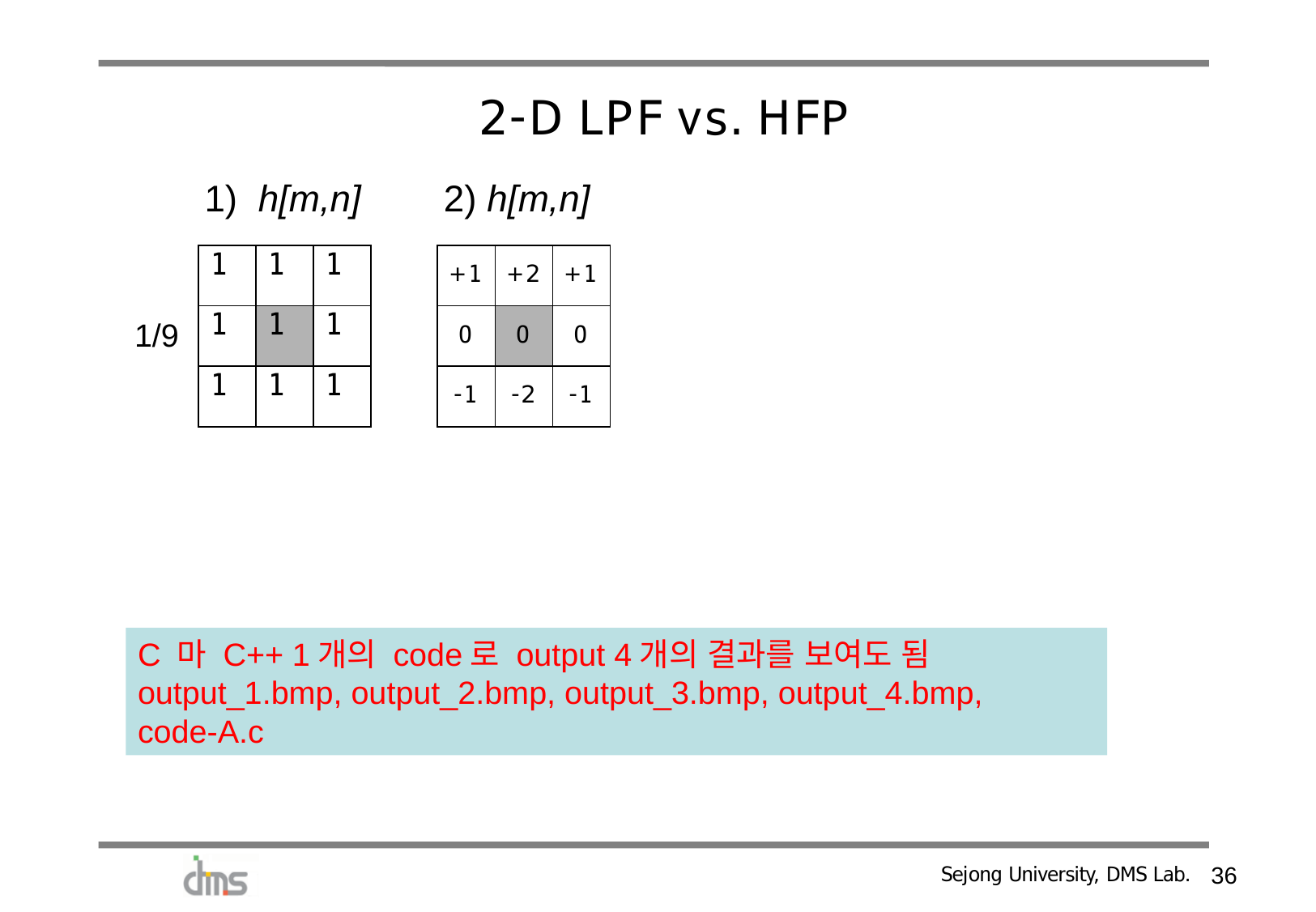

# 2-D LPF vs. HFP
1)  h[m,n]        2) h[m,n]
| 1 | 1 | 1 |
| --- | --- | --- |
| 1 | 1 | 1 |
| 1 | 1 | 1 |
| +1 | +2 | +1 |
| --- | --- | --- |
| 0 | 0 | 0 |
| -1 | -2 | -1 |
1/9
C 마 C++ 1개의 code로 output 4개의 결과를 보여도 됨
output_1.bmp, output_2.bmp, output_3.bmp, output_4.bmp,
code-A.c
36